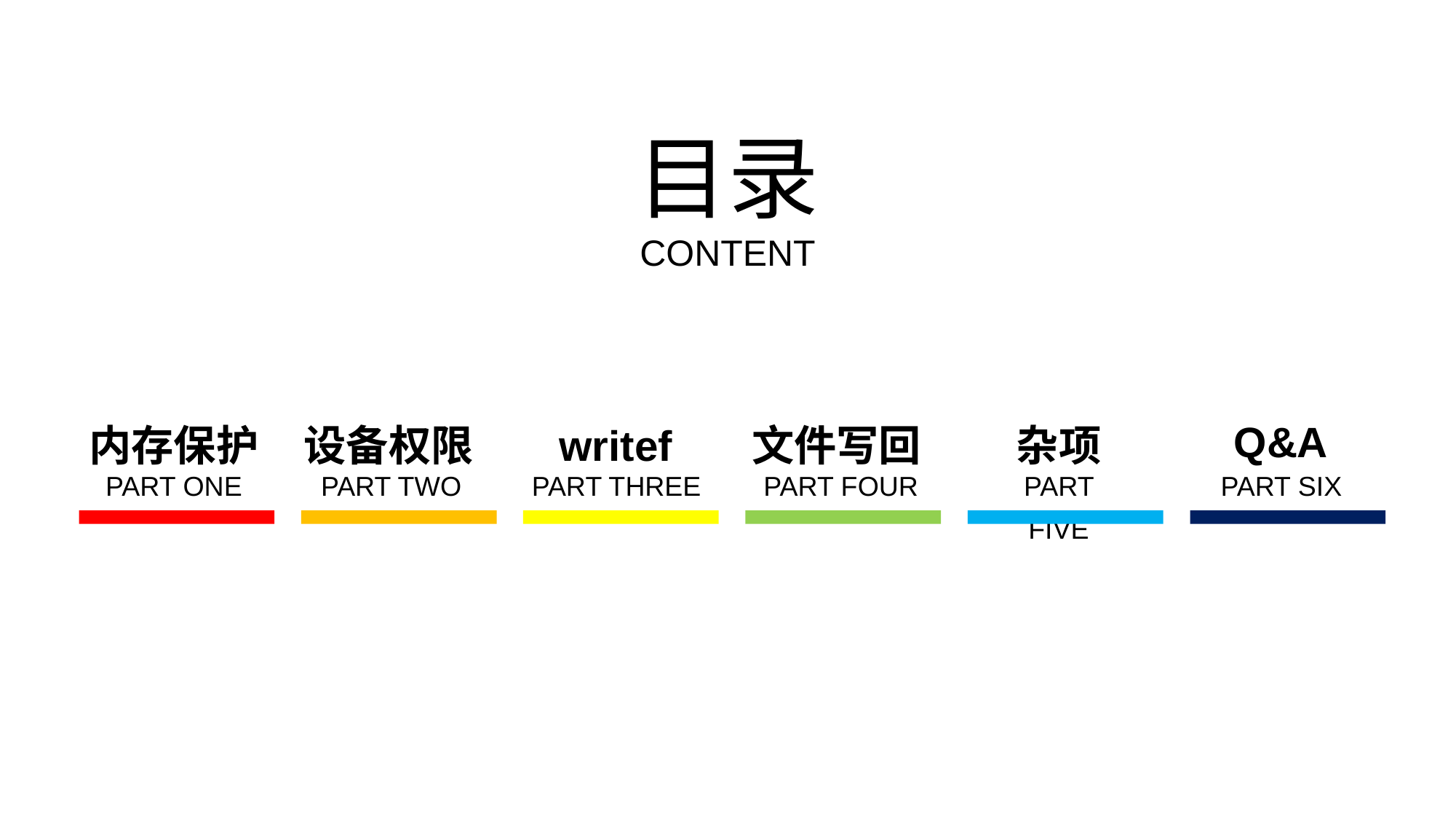

目录
CONTENT
Q&A
内存保护
设备权限
writef
文件写回
杂项
PART ONE
PART TWO
PART THREE
PART FOUR
PART FIVE
PART SIX